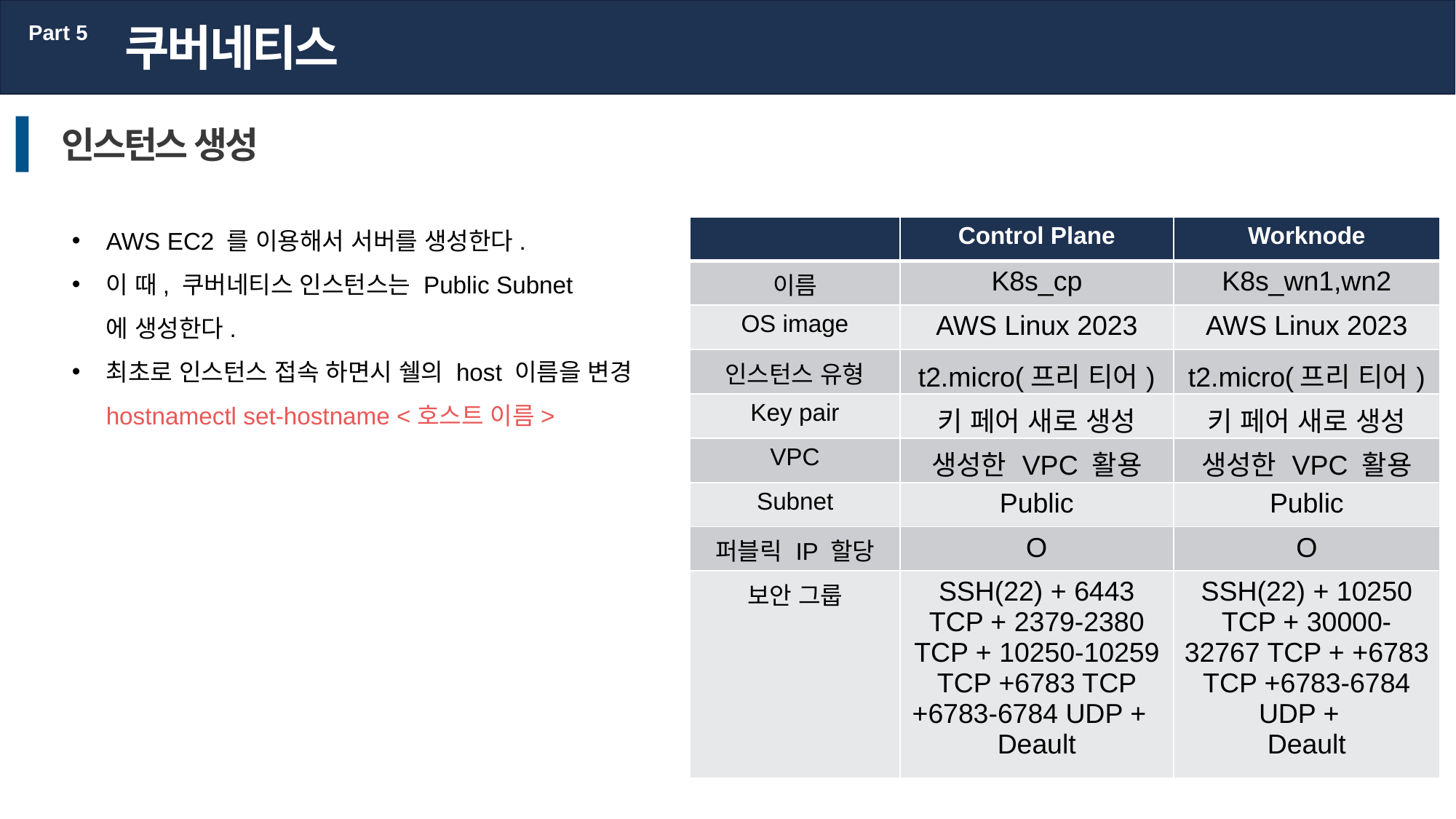

쿠버네티스
Part 5

인스턴스 생성
AWS EC2 를 이용해서 서버를 생성한다.
이 때, 쿠버네티스 인스턴스는 Public Subnet
에 생성한다.
최초로 인스턴스 접속 하면시 쉘의 host 이름을 변경
hostnamectl set-hostname <호스트 이름>
|  | Control Plane | Worknode |
| --- | --- | --- |
| 이름 | K8s\_cp | K8s\_wn1,wn2 |
| OS image | AWS Linux 2023 | AWS Linux 2023 |
| 인스턴스 유형 | t2.micro(프리 티어) | t2.micro(프리 티어) |
| Key pair | 키 페어 새로 생성 | 키 페어 새로 생성 |
| VPC | 생성한 VPC 활용 | 생성한 VPC 활용 |
| Subnet | Public | Public |
| 퍼블릭 IP 할당 | O | O |
| 보안 그룹 | SSH(22) + 6443 TCP + 2379-2380 TCP + 10250-10259 TCP +6783 TCP +6783-6784 UDP + Deault | SSH(22) + 10250 TCP + 30000-32767 TCP + +6783 TCP +6783-6784 UDP + Deault |